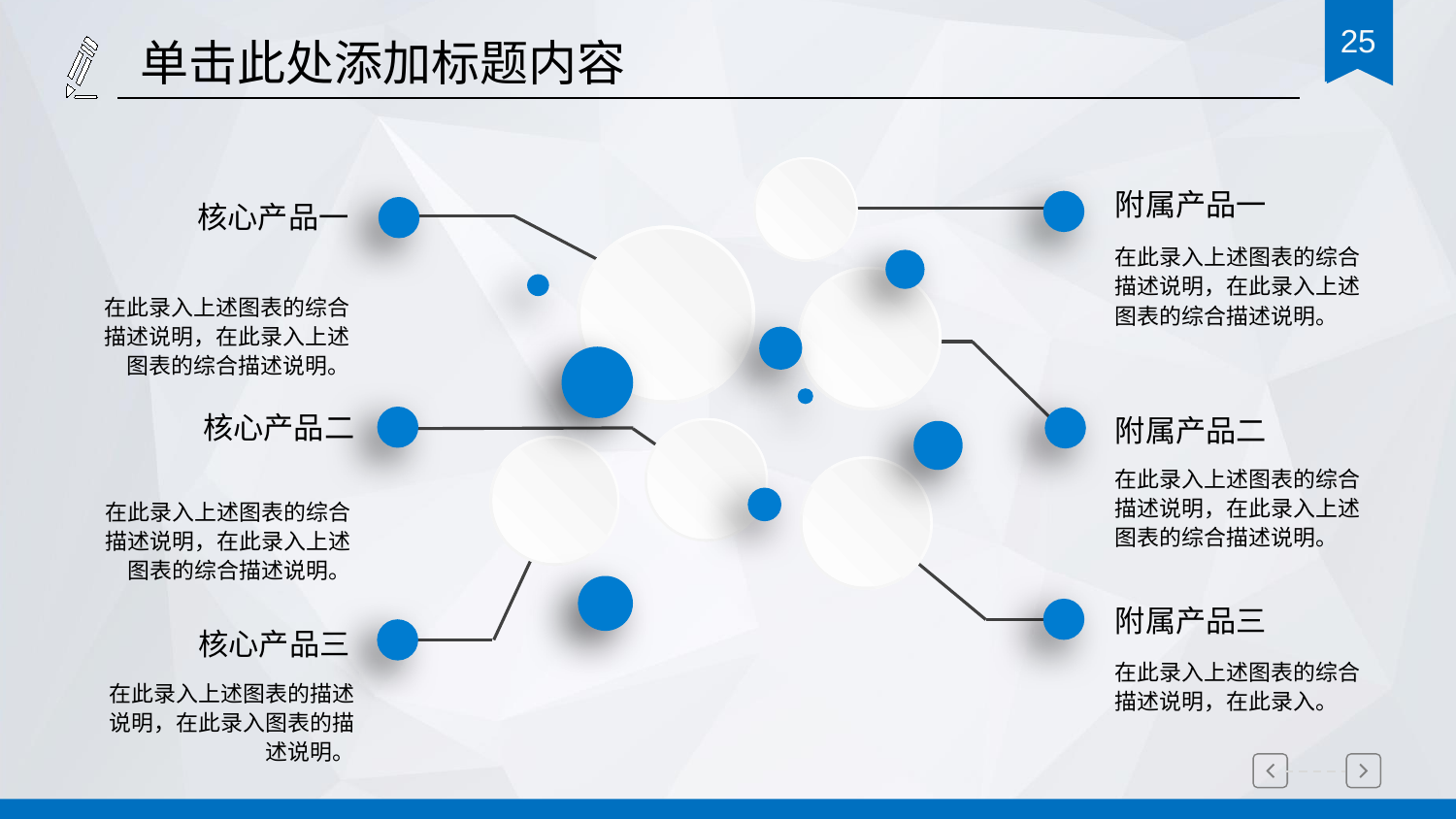

单击此处添加标题内容

附属产品一

核心产品一

在此录入上述图表的综合描述说明，在此录入上述图表的综合描述说明。

在此录入上述图表的综合描述说明，在此录入上述图表的综合描述说明。

核心产品二
附属产品二

在此录入上述图表的综合描述说明，在此录入上述图表的综合描述说明。

在此录入上述图表的综合描述说明，在此录入上述图表的综合描述说明。

附属产品三

核心产品三

在此录入上述图表的综合描述说明，在此录入。
在此录入上述图表的描述说明，在此录入图表的描述说明。